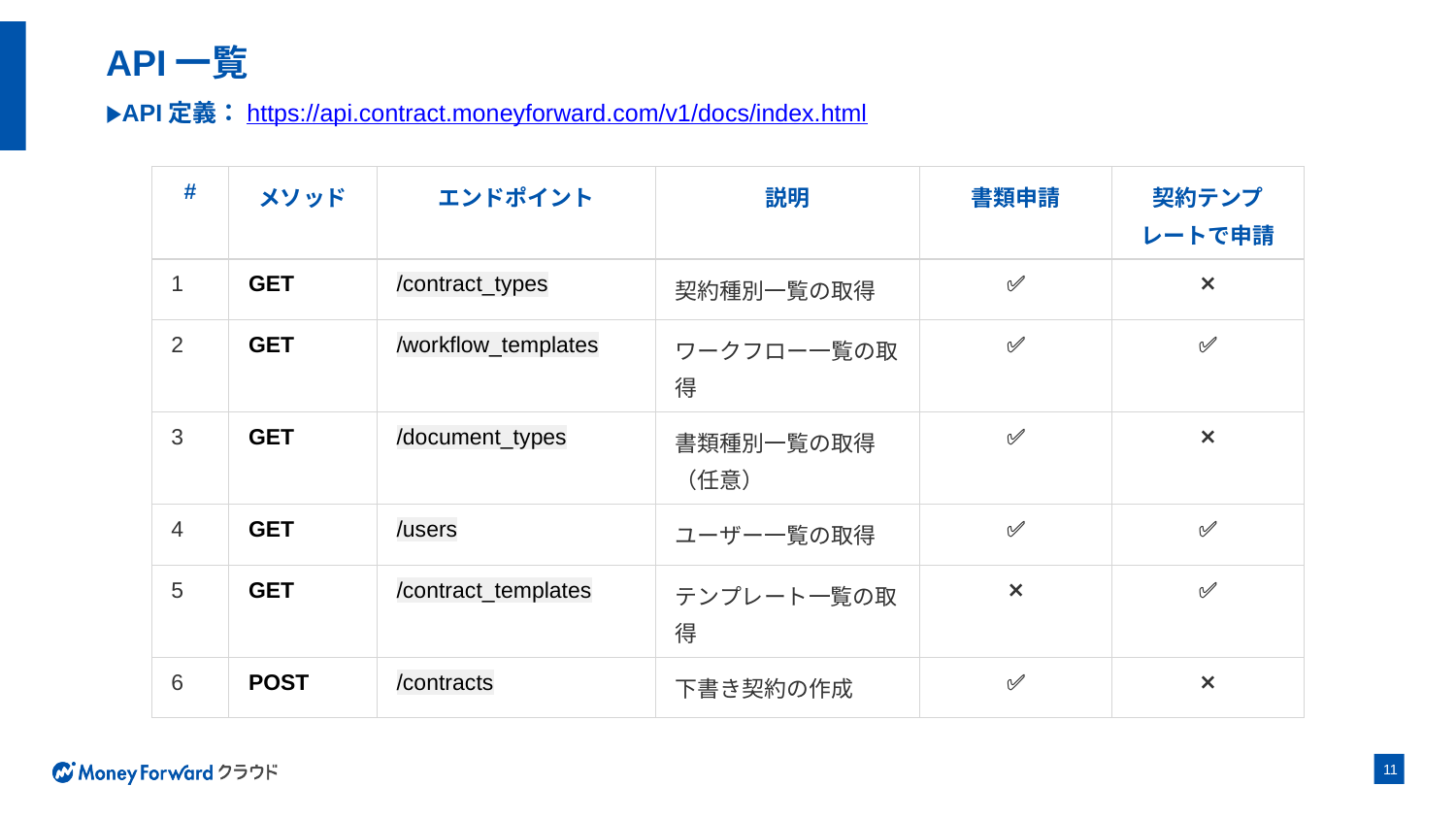

# API一覧
▶API定義：https://api.contract.moneyforward.com/v1/docs/index.html
| # | メソッド | エンドポイント | 説明 | 書類申請 | 契約テンプレートで申請 |
| --- | --- | --- | --- | --- | --- |
| 1 | GET | /contract\_types | 契約種別一覧の取得 | ✅ | ❌ |
| 2 | GET | /workflow\_templates | ワークフロー一覧の取得 | ✅ | ✅ |
| 3 | GET | /document\_types | 書類種別一覧の取得 （任意） | ✅ | ❌ |
| 4 | GET | /users | ユーザー一覧の取得 | ✅ | ✅ |
| 5 | GET | /contract\_templates | テンプレート一覧の取得 | ❌ | ✅ |
| 6 | POST | /contracts | 下書き契約の作成 | ✅ | ❌ |
11